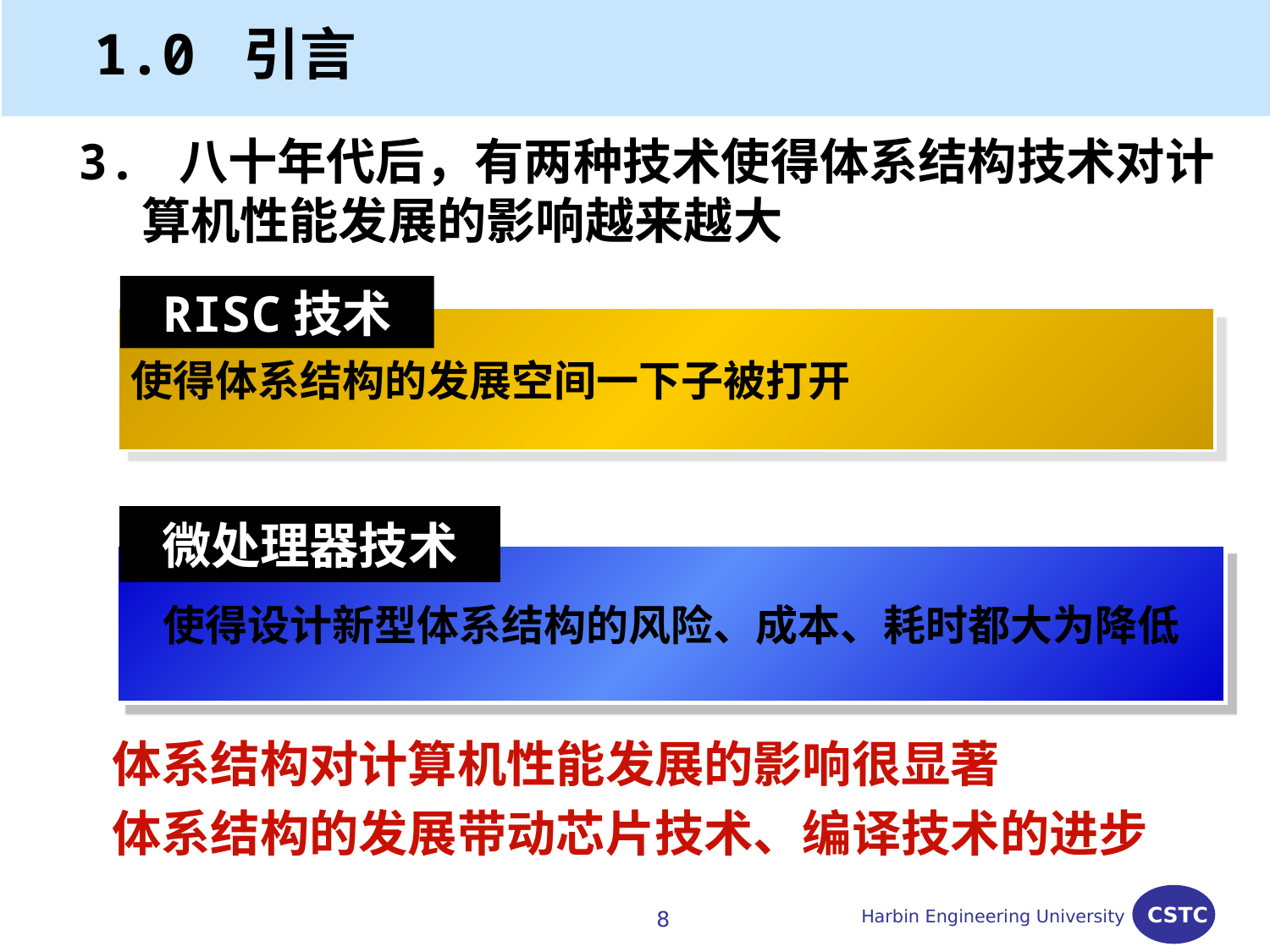

# 1.0 引言
3. 八十年代后，有两种技术使得体系结构技术对计算机性能发展的影响越来越大

  体系结构对计算机性能发展的影响很显著
  体系结构的发展带动芯片技术、编译技术的进步

RISC技术
使得体系结构的发展空间一下子被打开
微处理器技术
使得设计新型体系结构的风险、成本、耗时都大为降低
8
Harbin Engineering University